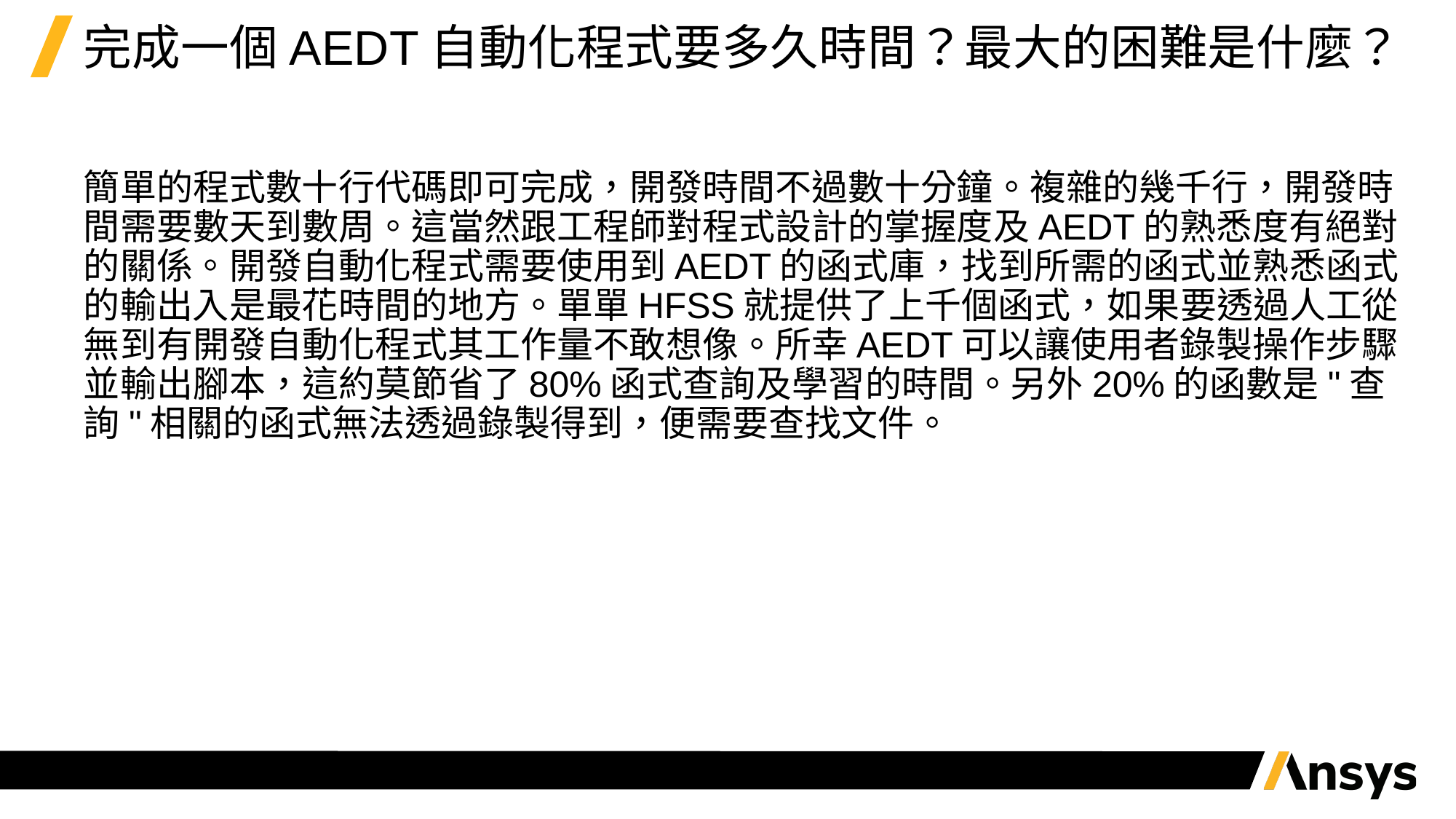

# 完成一個AEDT自動化程式要多久時間？最大的困難是什麼？
簡單的程式數十行代碼即可完成，開發時間不過數十分鐘。複雜的幾千行，開發時間需要數天到數周。這當然跟工程師對程式設計的掌握度及AEDT的熟悉度有絕對的關係。開發自動化程式需要使用到AEDT的函式庫，找到所需的函式並熟悉函式的輸出入是最花時間的地方。單單HFSS就提供了上千個函式，如果要透過人工從無到有開發自動化程式其工作量不敢想像。所幸AEDT可以讓使用者錄製操作步驟並輸出腳本，這約莫節省了80%函式查詢及學習的時間。另外20%的函數是"查詢"相關的函式無法透過錄製得到，便需要查找文件。